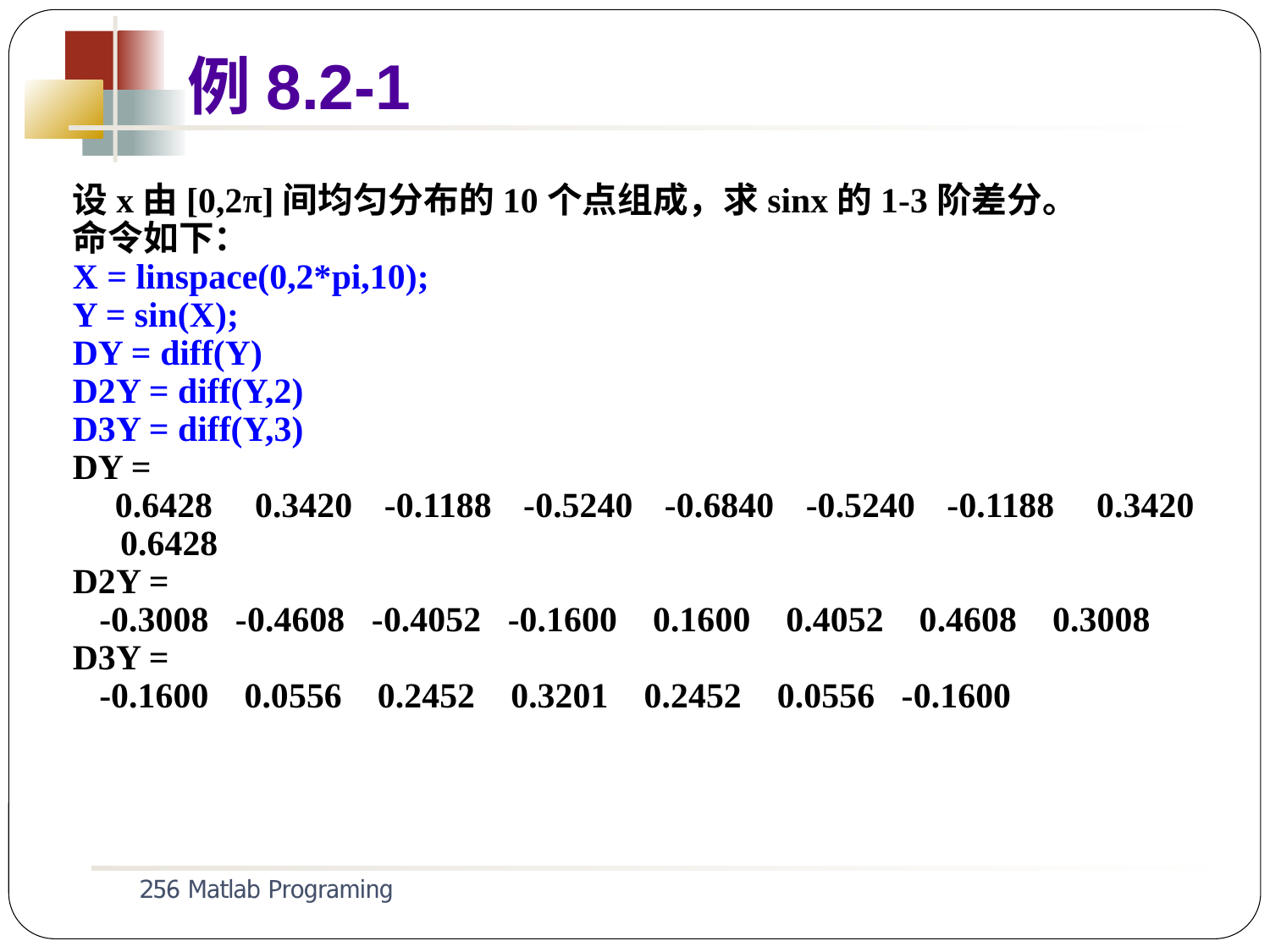

例8.2-1
设x由[0,2π]间均匀分布的10个点组成，求sinx的1-3阶差分。
命令如下：
X = linspace(0,2*pi,10);
Y = sin(X);
DY = diff(Y)
D2Y = diff(Y,2)
D3Y = diff(Y,3)
DY =
    0.6428    0.3420   -0.1188   -0.5240   -0.6840   -0.5240   -0.1188    0.3420    0.6428
D2Y =
   -0.3008   -0.4608   -0.4052   -0.1600    0.1600    0.4052    0.4608    0.3008
D3Y =
   -0.1600    0.0556    0.2452    0.3201    0.2452    0.0556   -0.1600
256 Matlab Programing